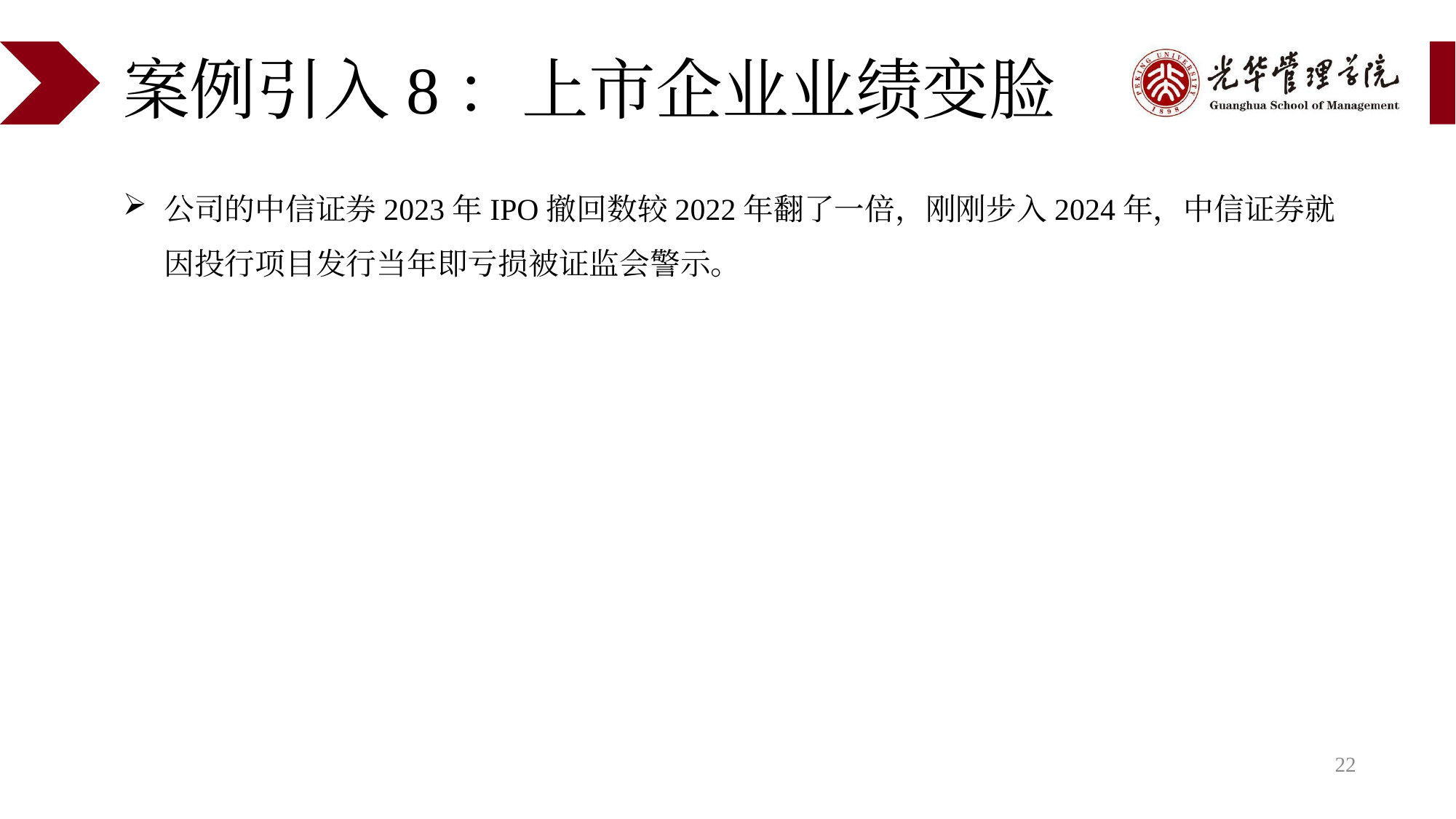

# 案例引入8：上市企业业绩变脸
公司的中信证券2023年IPO撤回数较2022年翻了一倍，刚刚步入2024年，中信证券就因投行项目发行当年即亏损被证监会警示。

22